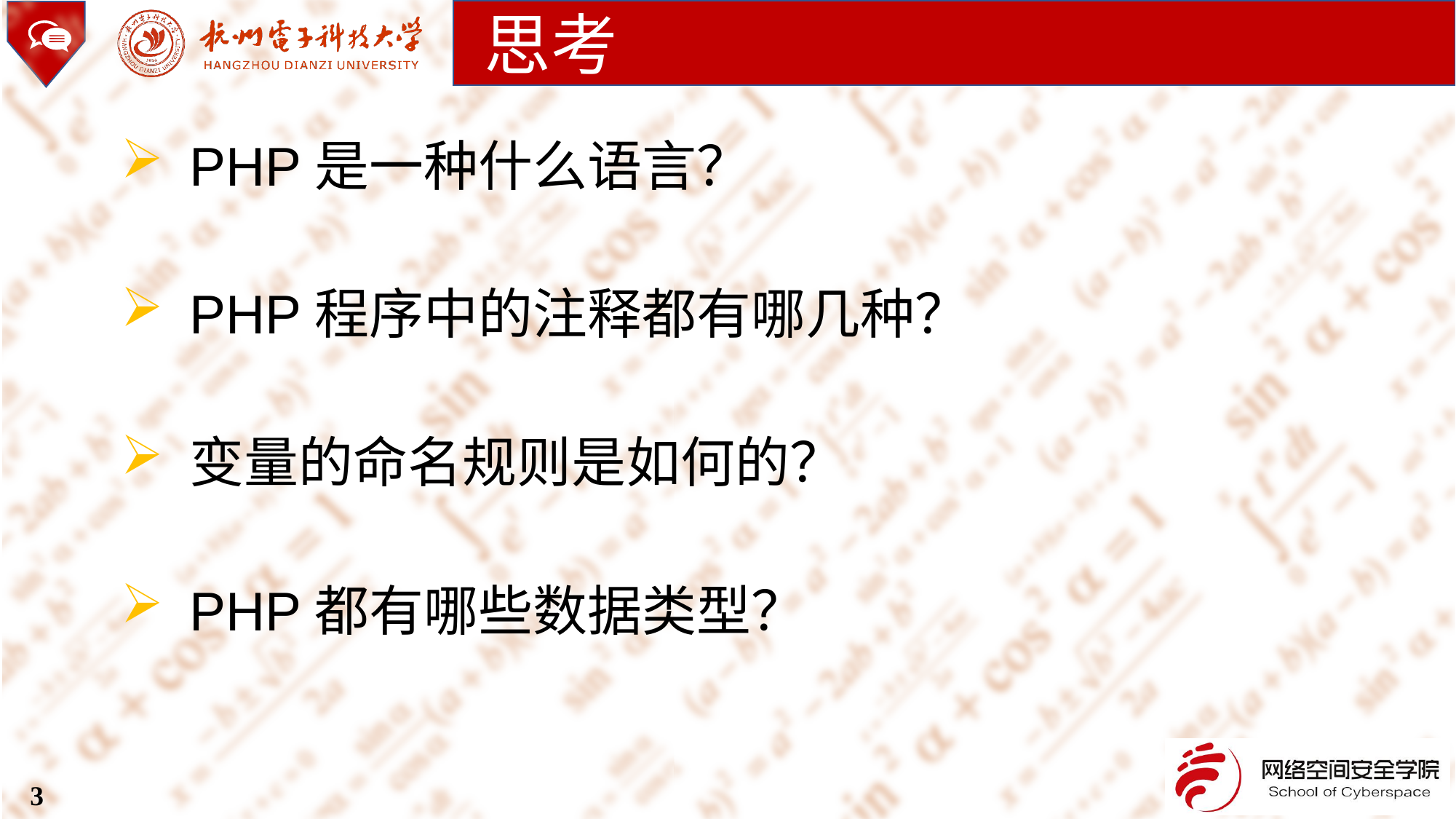

思考
PHP是一种什么语言？

PHP程序中的注释都有哪几种？

变量的命名规则是如何的？

PHP都有哪些数据类型？

3